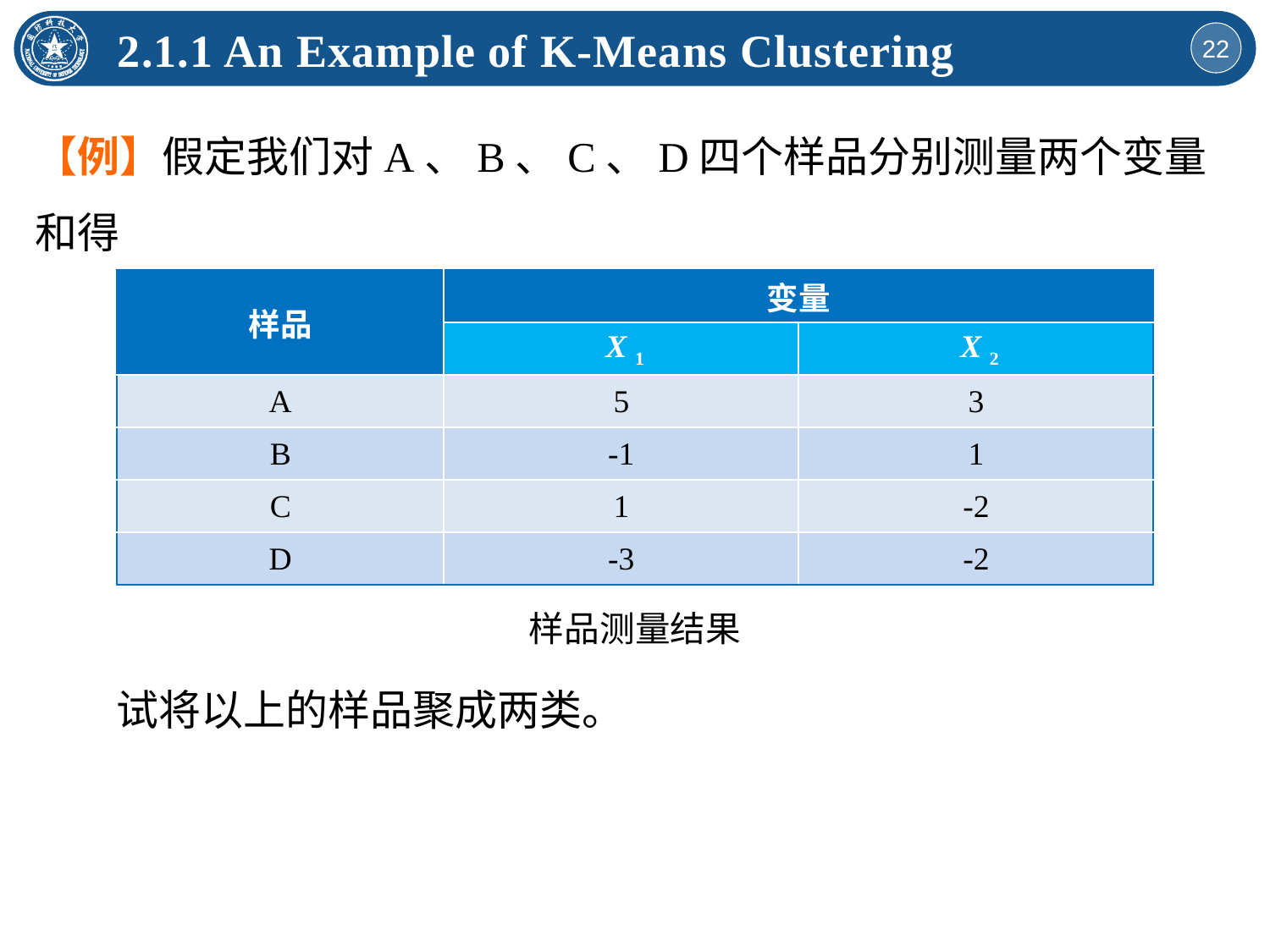

2.1.1 An Example of K-Means Clustering
【例】假定我们对A、B、C、D四个样品分别测量两个变量和得
            到结果见表。
| 样品 | 变量 |  |
| --- | --- | --- |
|  | X 1 | X 2 |
| A | 5 | 3 |
| B | -1 | 1 |
| C | 1 | -2 |
| D | -3 | -2 |
样品测量结果
试将以上的样品聚成两类。